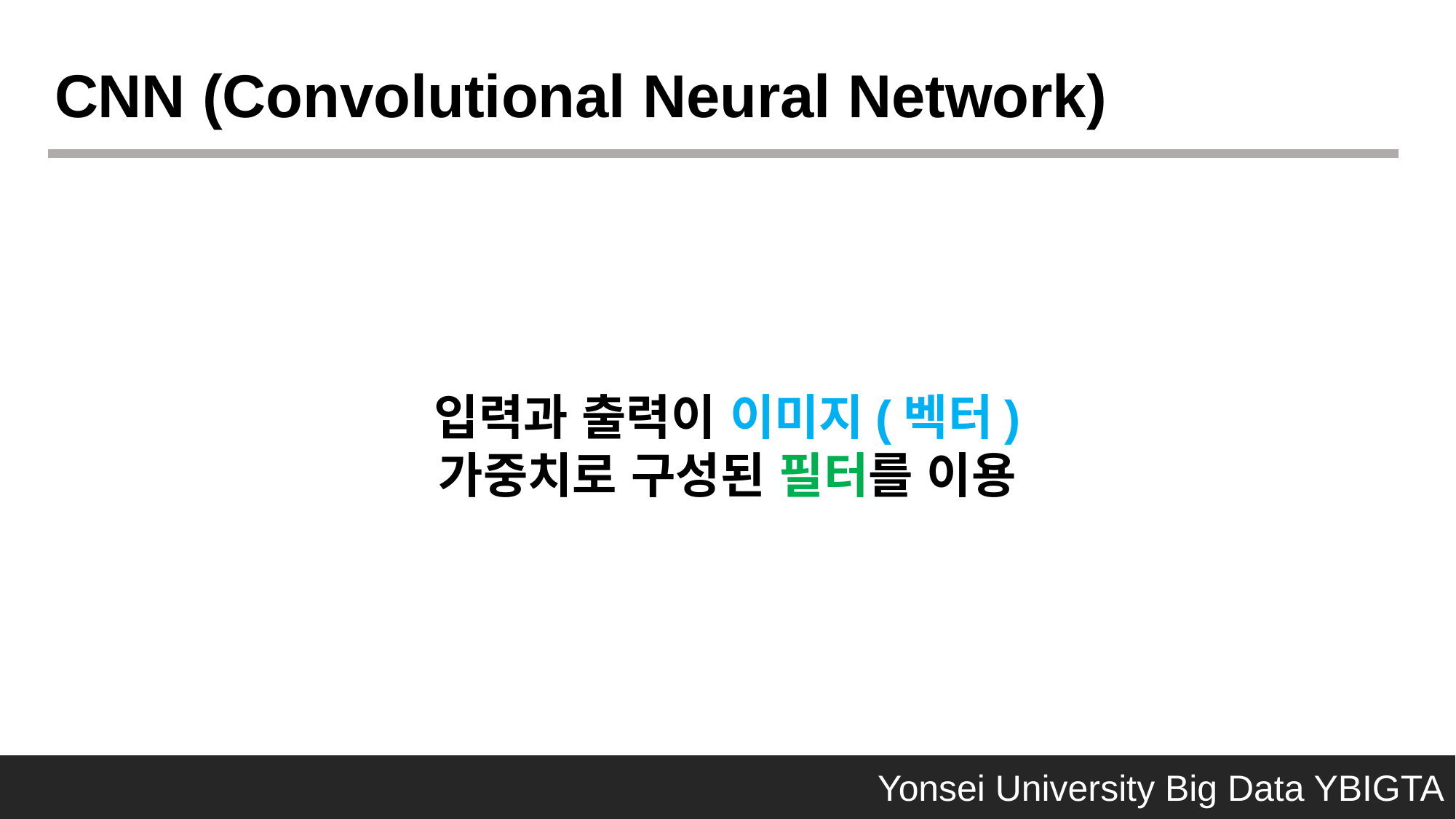

CNN (Convolutional Neural Network)
입력과 출력이 이미지(벡터)
가중치로 구성된 필터를 이용

 Yonsei University Big Data YBIGTA